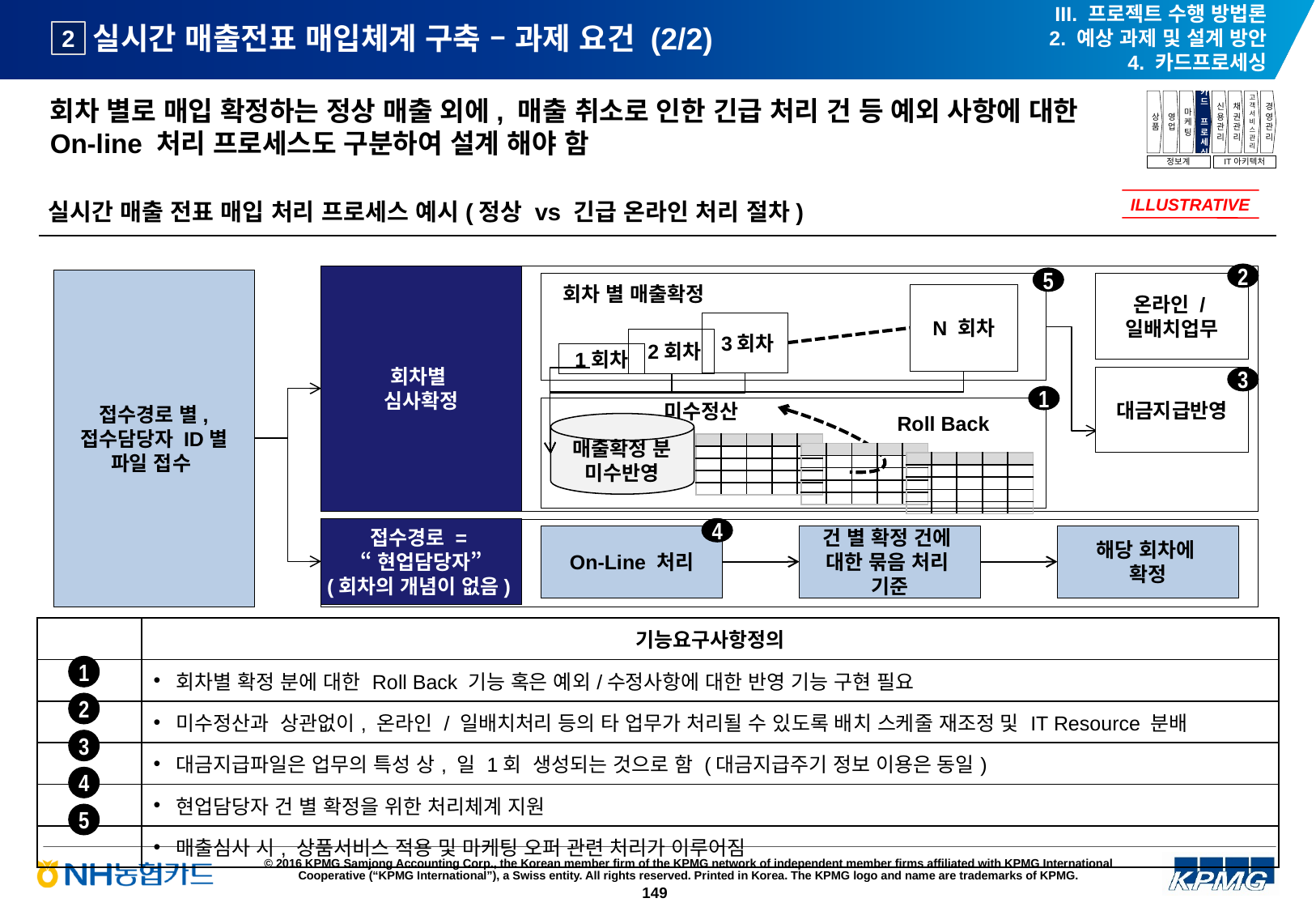

III. 프로젝트 수행 방법론
2. 예상 과제 및 설계 방안
4. 카드프로세싱
# 실시간 매출전표 매입체계 구축 – 과제 요건 (2/2)
2
회차 별로 매입 확정하는 정상 매출 외에, 매출 취소로 인한 긴급 처리 건 등 예외 사항에 대한 On-line 처리 프로세스도 구분하여 설계 해야 함
상품
영업
마케팅
카드
프로세싱
신용관리
채권관리
고객서비스관리
경영관리
정보계
IT아키텍처
실시간 매출 전표 매입 처리 프로세스 예시(정상 vs 긴급 온라인 처리 절차)
ILLUSTRATIVE
2
회차별
심사확정

5
접수경로 별,
접수담당자 ID별
파일 접수
온라인 /
일배치업무

회차 별 매출확정
N 회차
 3회차
 2회차
1회차
대금지급반영
3
1
                    미수정산

Roll Back

매출확정 분
미수반영
|  |  |  |  |  |
| --- | --- | --- | --- | --- |
|  |  |  |  |  |
|  |  |  |  |  |
|  |  |  |  |  |
|  |  |  |  |  |
|  |  |  |  |  |
| --- | --- | --- | --- | --- |
|  |  |  |  |  |
|  |  |  |  |  |
|  |  |  |  |  |
|  |  |  |  |  |
|  |  |  |  |  |
| --- | --- | --- | --- | --- |
|  |  |  |  |  |
|  |  |  |  |  |
|  |  |  |  |  |
|  |  |  |  |  |
접수경로 =
“현업담당자”
(회차의 개념이 없음)
4

On-Line 처리
건 별 확정 건에
대한 묶음 처리
기준
해당 회차에
확정
|  | 기능요구사항정의 |
| --- | --- |
|  | 회차별 확정 분에 대한 Roll Back 기능 혹은 예외/수정사항에 대한 반영 기능 구현 필요 |
|  | 미수정산과 상관없이, 온라인 / 일배치처리 등의 타 업무가 처리될 수 있도록 배치 스케줄 재조정 및 IT Resource 분배 |
|  | 대금지급파일은 업무의 특성 상, 일 1회 생성되는 것으로 함 (대금지급주기 정보 이용은 동일) |
|  | 현업담당자 건 별 확정을 위한 처리체계 지원 |
|  | 매출심사 시, 상품서비스 적용 및 마케팅 오퍼 관련 처리가 이루어짐 |
1
2
3
4
5